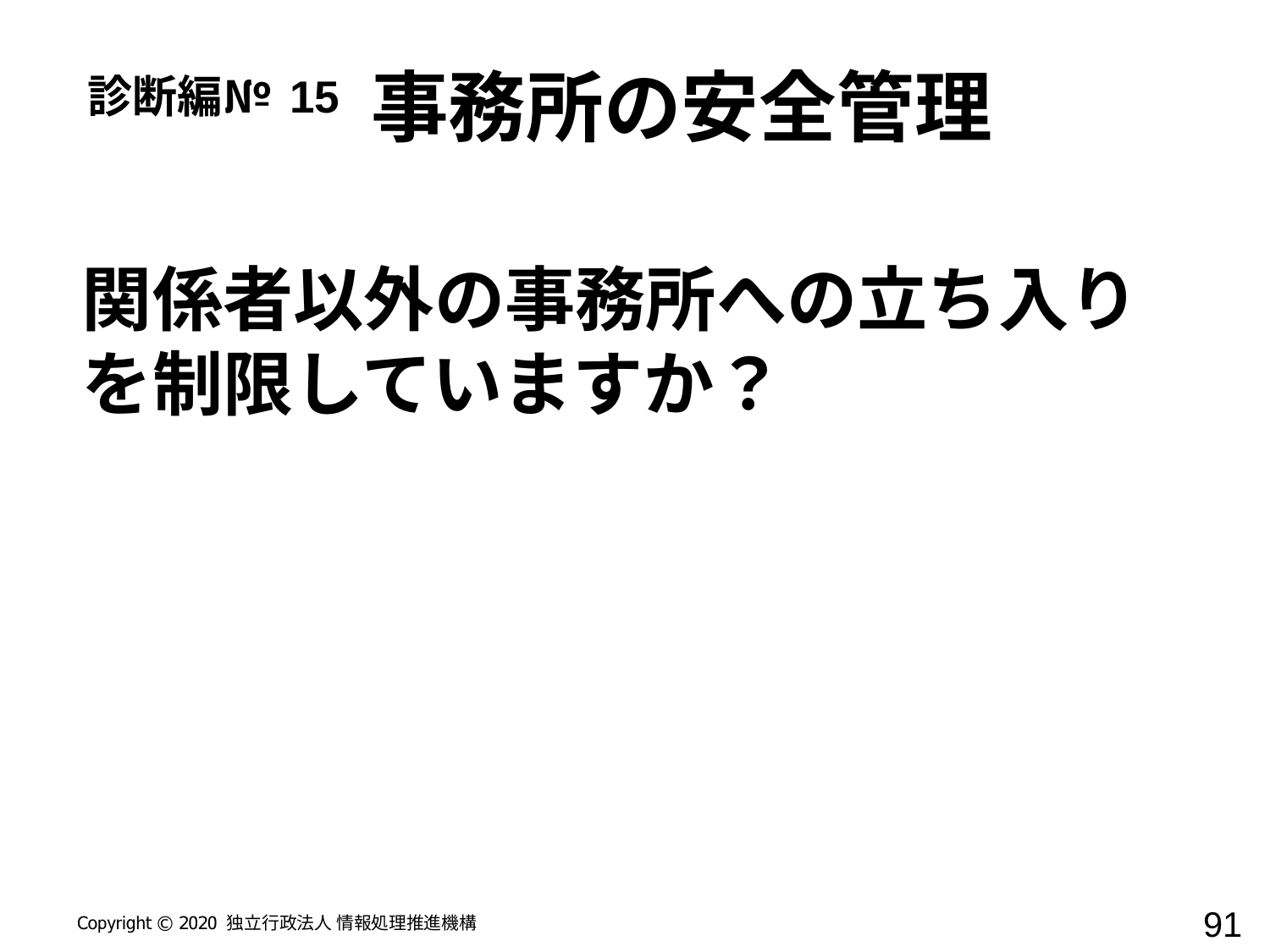

# 診断編№15 事務所の安全管理

関係者以外の事務所への立ち入りを制限していますか？